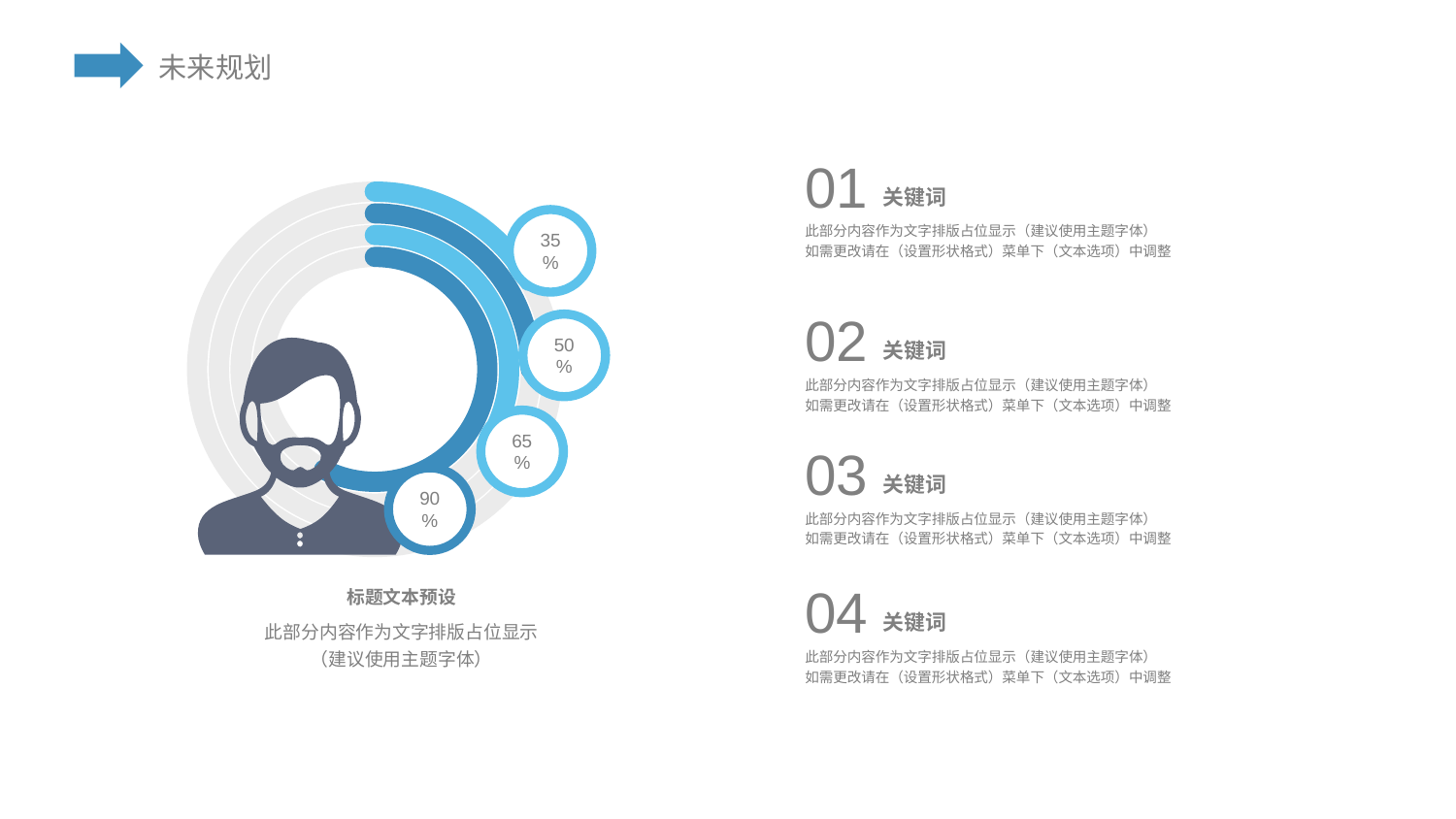

01
关键词
此部分内容作为文字排版占位显示（建议使用主题字体）
如需更改请在（设置形状格式）菜单下（文本选项）中调整

35%

50%

65%
90%
02
关键词
此部分内容作为文字排版占位显示（建议使用主题字体）
如需更改请在（设置形状格式）菜单下（文本选项）中调整
03
关键词
此部分内容作为文字排版占位显示（建议使用主题字体）
如需更改请在（设置形状格式）菜单下（文本选项）中调整
04
关键词
此部分内容作为文字排版占位显示（建议使用主题字体）
如需更改请在（设置形状格式）菜单下（文本选项）中调整
标题文本预设
此部分内容作为文字排版占位显示
（建议使用主题字体）